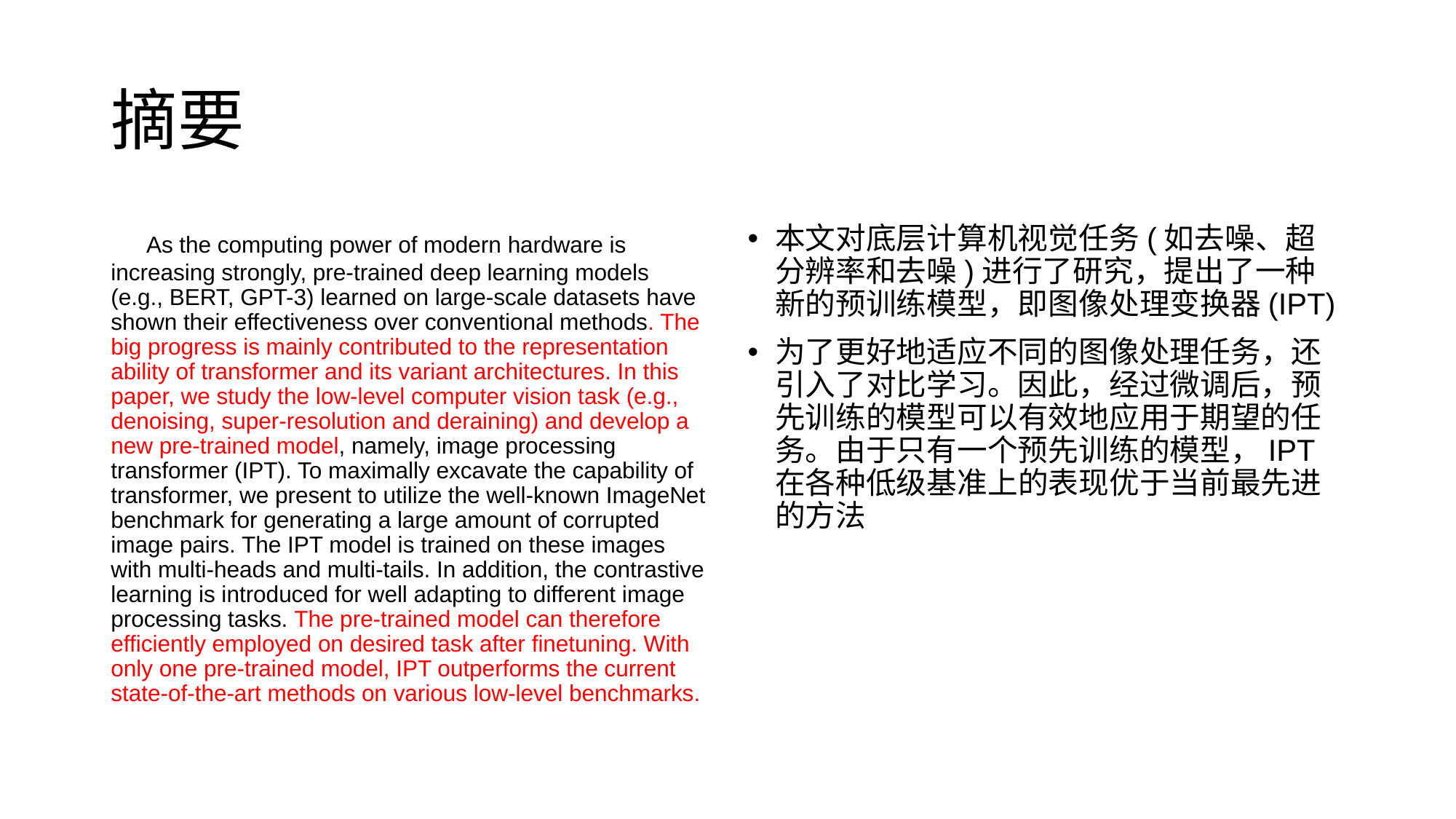

# 摘要
    As the computing power of modern hardware is increasing strongly, pre-trained deep learning models (e.g., BERT, GPT-3) learned on large-scale datasets have shown their effectiveness over conventional methods. The big progress is mainly contributed to the representation ability of transformer and its variant architectures. In this paper, we study the low-level computer vision task (e.g., denoising, super-resolution and deraining) and develop a new pre-trained model, namely, image processing transformer (IPT). To maximally excavate the capability of transformer, we present to utilize the well-known ImageNet benchmark for generating a large amount of corrupted image pairs. The IPT model is trained on these images with multi-heads and multi-tails. In addition, the contrastive learning is introduced for well adapting to different image processing tasks. The pre-trained model can therefore efficiently employed on desired task after finetuning. With only one pre-trained model, IPT outperforms the current state-of-the-art methods on various low-level benchmarks.
本文对底层计算机视觉任务(如去噪、超分辨率和去噪)进行了研究，提出了一种新的预训练模型，即图像处理变换器(IPT)
为了更好地适应不同的图像处理任务，还引入了对比学习。因此，经过微调后，预先训练的模型可以有效地应用于期望的任务。由于只有一个预先训练的模型，IPT在各种低级基准上的表现优于当前最先进的方法